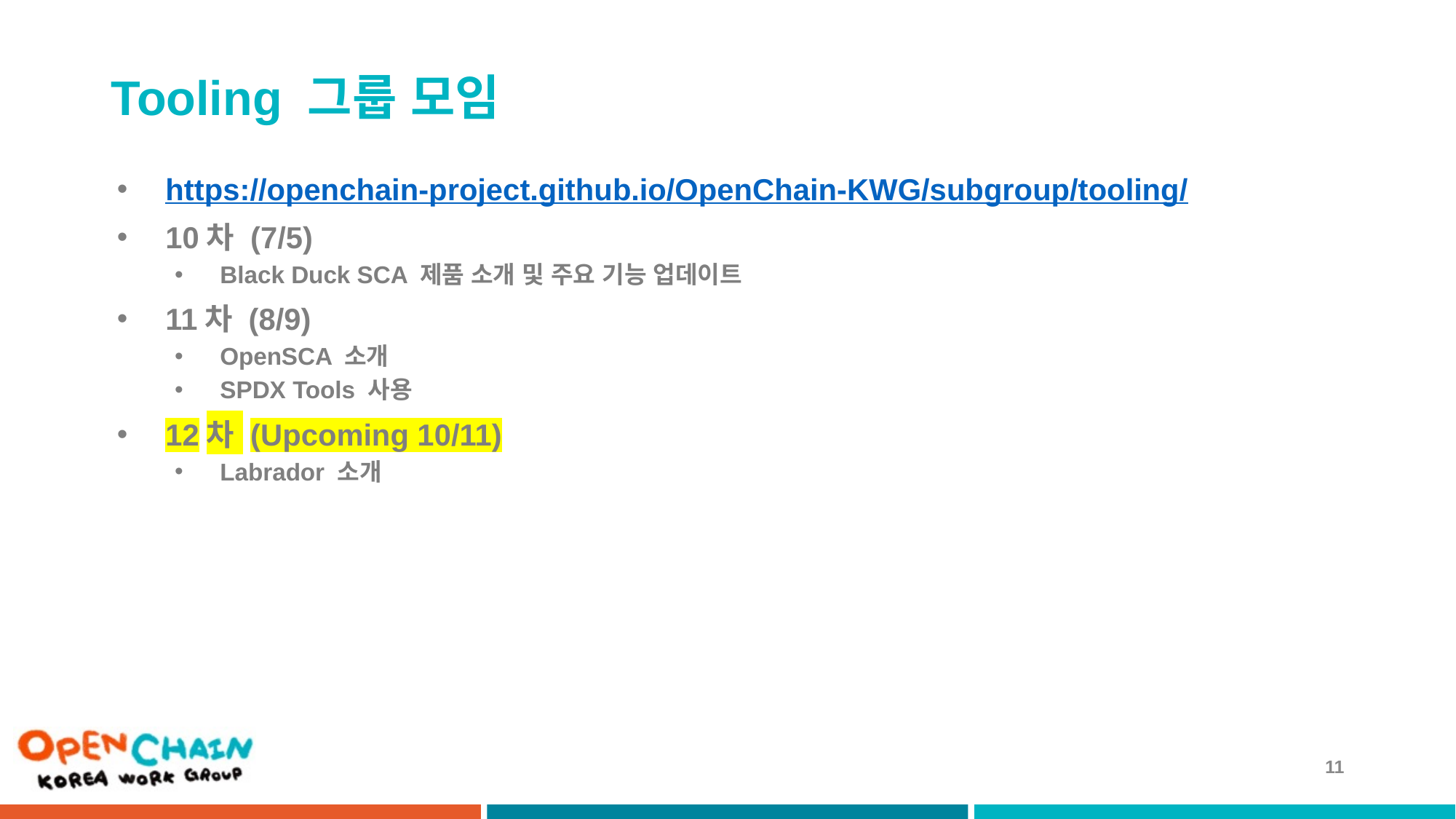

# Tooling 그룹 모임
https://openchain-project.github.io/OpenChain-KWG/subgroup/tooling/
10차 (7/5)
Black Duck SCA 제품 소개 및 주요 기능 업데이트
11차 (8/9)
OpenSCA 소개
SPDX Tools 사용
12차 (Upcoming 10/11)
Labrador 소개
11